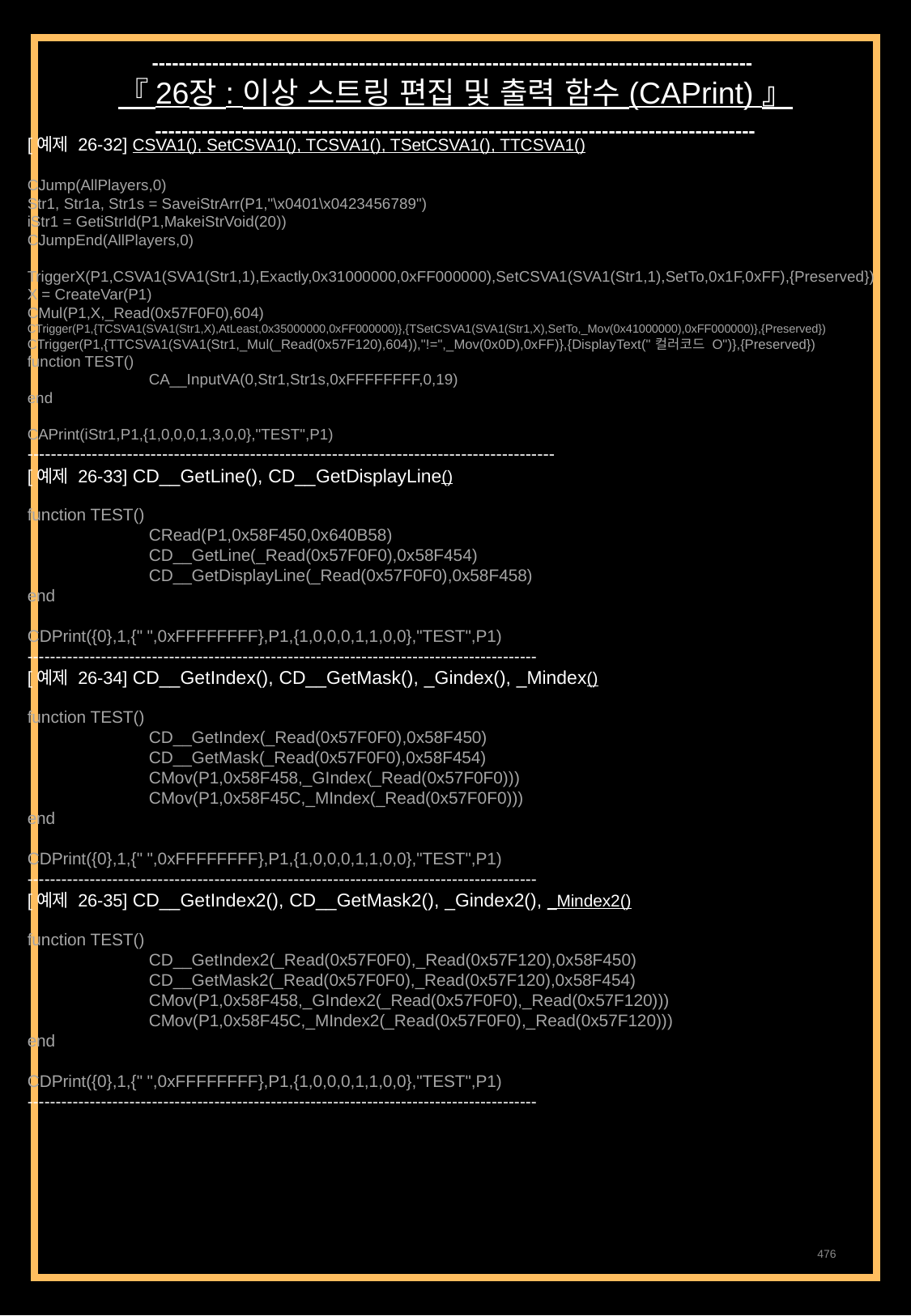

------------------------------------------------------------------------------------------
『 26장 : 이상 스트링 편집 및 출력 함수 (CAPrint) 』
------------------------------------------------------------------------------------------
[예제 26-32] CSVA1(), SetCSVA1(), TCSVA1(), TSetCSVA1(), TTCSVA1()

CJump(AllPlayers,0)
Str1, Str1a, Str1s = SaveiStrArr(P1,"\x0401\x0423456789")
iStr1 = GetiStrId(P1,MakeiStrVoid(20))
CJumpEnd(AllPlayers,0)

TriggerX(P1,CSVA1(SVA1(Str1,1),Exactly,0x31000000,0xFF000000),SetCSVA1(SVA1(Str1,1),SetTo,0x1F,0xFF),{Preserved})
X = CreateVar(P1)
CMul(P1,X,_Read(0x57F0F0),604)
CTrigger(P1,{TCSVA1(SVA1(Str1,X),AtLeast,0x35000000,0xFF000000)},{TSetCSVA1(SVA1(Str1,X),SetTo,_Mov(0x41000000),0xFF000000)},{Preserved})
CTrigger(P1,{TTCSVA1(SVA1(Str1,_Mul(_Read(0x57F120),604)),"!=",_Mov(0x0D),0xFF)},{DisplayText("컬러코드 O")},{Preserved})
function TEST()
	CA__InputVA(0,Str1,Str1s,0xFFFFFFFF,0,19)
end

CAPrint(iStr1,P1,{1,0,0,0,1,3,0,0},"TEST",P1)
------------------------------------------------------------------------------------------
[예제 26-33] CD__GetLine(), CD__GetDisplayLine()

function TEST()
	CRead(P1,0x58F450,0x640B58)
	CD__GetLine(_Read(0x57F0F0),0x58F454)
	CD__GetDisplayLine(_Read(0x57F0F0),0x58F458)
end

CDPrint({0},1,{" ",0xFFFFFFFF},P1,{1,0,0,0,1,1,0,0},"TEST",P1)
------------------------------------------------------------------------------------------
[예제 26-34] CD__GetIndex(), CD__GetMask(), _Gindex(), _Mindex()

function TEST()
	CD__GetIndex(_Read(0x57F0F0),0x58F450)
	CD__GetMask(_Read(0x57F0F0),0x58F454)
	CMov(P1,0x58F458,_GIndex(_Read(0x57F0F0)))
	CMov(P1,0x58F45C,_MIndex(_Read(0x57F0F0)))
end

CDPrint({0},1,{" ",0xFFFFFFFF},P1,{1,0,0,0,1,1,0,0},"TEST",P1)
------------------------------------------------------------------------------------------
[예제 26-35] CD__GetIndex2(), CD__GetMask2(), _Gindex2(), _Mindex2()

function TEST()
	CD__GetIndex2(_Read(0x57F0F0),_Read(0x57F120),0x58F450)
	CD__GetMask2(_Read(0x57F0F0),_Read(0x57F120),0x58F454)
	CMov(P1,0x58F458,_GIndex2(_Read(0x57F0F0),_Read(0x57F120)))
	CMov(P1,0x58F45C,_MIndex2(_Read(0x57F0F0),_Read(0x57F120)))
end

CDPrint({0},1,{" ",0xFFFFFFFF},P1,{1,0,0,0,1,1,0,0},"TEST",P1)
------------------------------------------------------------------------------------------

476